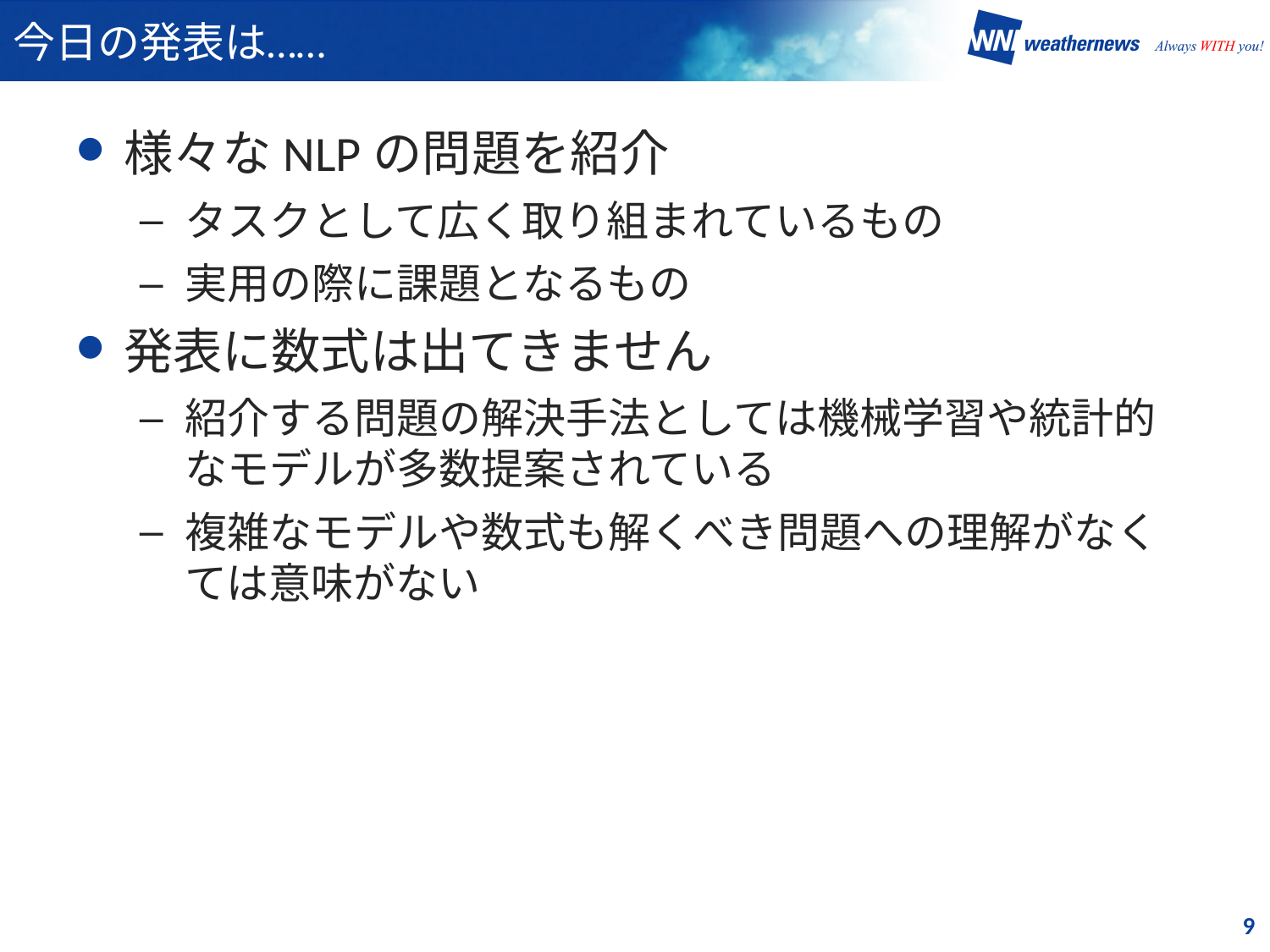

# 今日の発表は……
様々なNLPの問題を紹介
タスクとして広く取り組まれているもの
実用の際に課題となるもの
発表に数式は出てきません
紹介する問題の解決手法としては機械学習や統計的なモデルが多数提案されている
複雑なモデルや数式も解くべき問題への理解がなくては意味がない

9